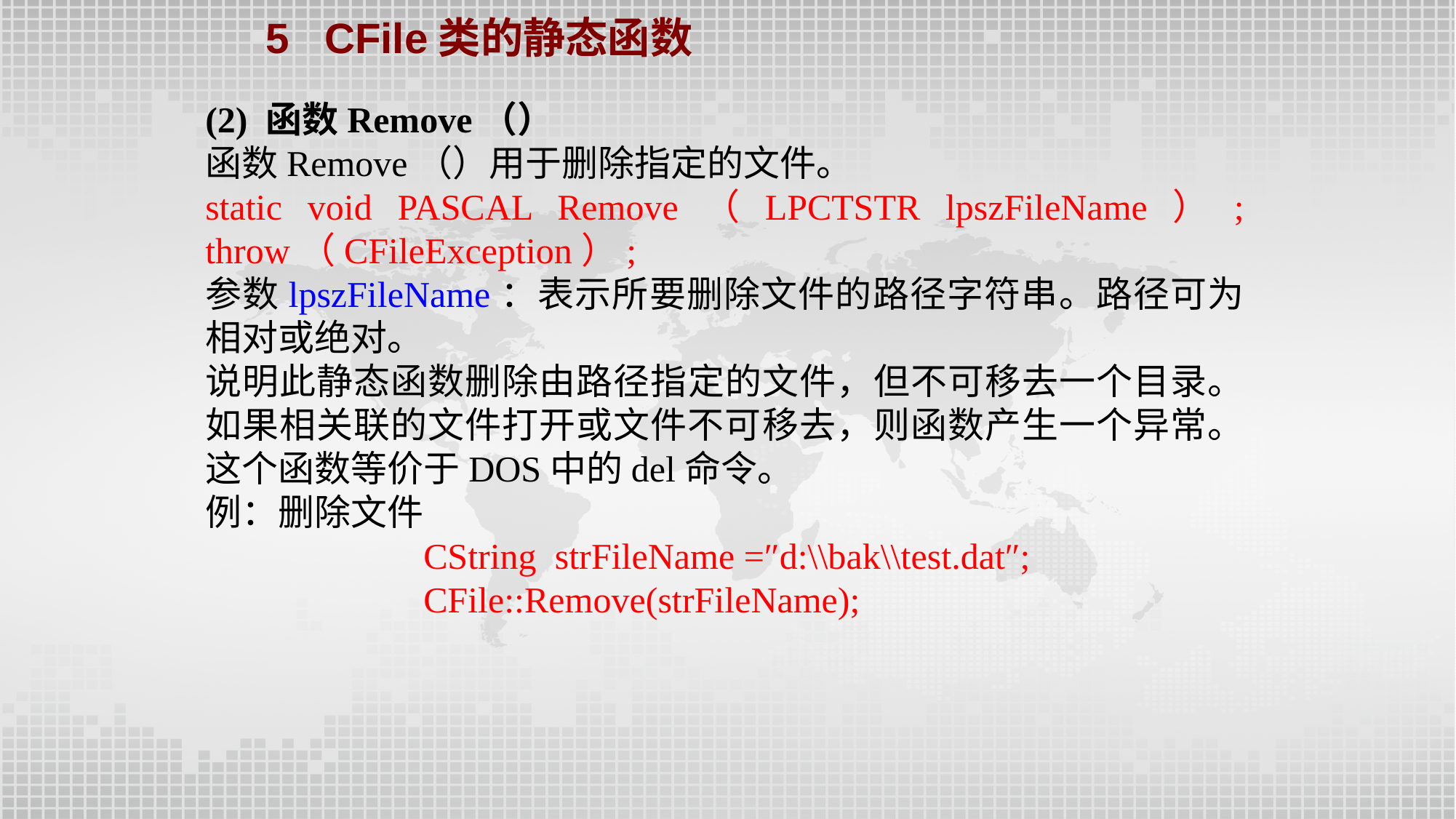

5   CFile类的静态函数
(2) 函数Remove（）
函数Remove（）用于删除指定的文件。
static void PASCAL Remove（LPCTSTR lpszFileName）; throw（CFileException）;
参数lpszFileName：表示所要删除文件的路径字符串。路径可为相对或绝对。
说明此静态函数删除由路径指定的文件，但不可移去一个目录。如果相关联的文件打开或文件不可移去，则函数产生一个异常。这个函数等价于DOS中的del命令。
例：删除文件
	CString  strFileName =″d:\\bak\\test.dat″;
	CFile::Remove(strFileName);